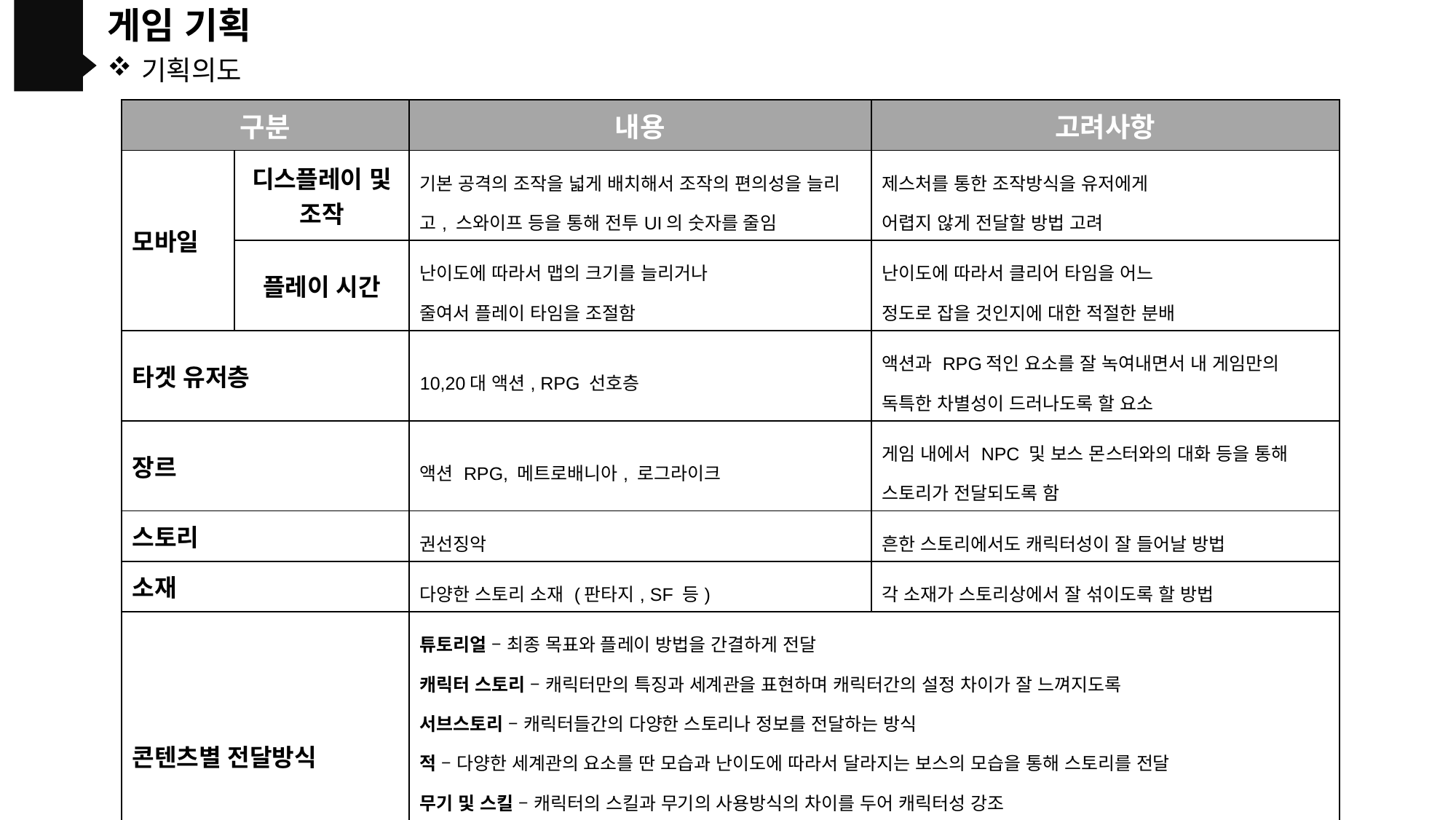

게임 기획
기획의도
| 구분 |  | 내용 | 고려사항 |
| --- | --- | --- | --- |
| 모바일 | 디스플레이 및 조작 | 기본 공격의 조작을 넓게 배치해서 조작의 편의성을 늘리고, 스와이프 등을 통해 전투UI의 숫자를 줄임 | 제스처를 통한 조작방식을 유저에게 어렵지 않게 전달할 방법 고려 |
|  | 플레이 시간 | 난이도에 따라서 맵의 크기를 늘리거나 줄여서 플레이 타임을 조절함 | 난이도에 따라서 클리어 타임을 어느 정도로 잡을 것인지에 대한 적절한 분배 |
| 타겟 유저층 |  | 10,20대 액션, RPG 선호층 | 액션과 RPG적인 요소를 잘 녹여내면서 내 게임만의 독특한 차별성이 드러나도록 할 요소 |
| 장르 |  | 액션 RPG, 메트로배니아, 로그라이크 | 게임 내에서 NPC 및 보스 몬스터와의 대화 등을 통해 스토리가 전달되도록 함 |
| 스토리 |  | 권선징악 | 흔한 스토리에서도 캐릭터성이 잘 들어날 방법 |
| 소재 |  | 다양한 스토리 소재 (판타지, SF 등) | 각 소재가 스토리상에서 잘 섞이도록 할 방법 |
| 콘텐츠별 전달방식 |  | 튜토리얼 – 최종 목표와 플레이 방법을 간결하게 전달 캐릭터 스토리 – 캐릭터만의 특징과 세계관을 표현하며 캐릭터간의 설정 차이가 잘 느껴지도록 서브스토리 – 캐릭터들간의 다양한 스토리나 정보를 전달하는 방식 적 – 다양한 세계관의 요소를 딴 모습과 난이도에 따라서 달라지는 보스의 모습을 통해 스토리를 전달 무기 및 스킬 – 캐릭터의 스킬과 무기의 사용방식의 차이를 두어 캐릭터성 강조 배경 – 스테이지마다 세계관이 달라지므로 스테이지 분위기를 통한 간접적 전달 로딩화면 – 복잡한 소재이므로 자주 설명을 통해 유저가 세계관의 이해도를 높일 수 있도록 함 |  |